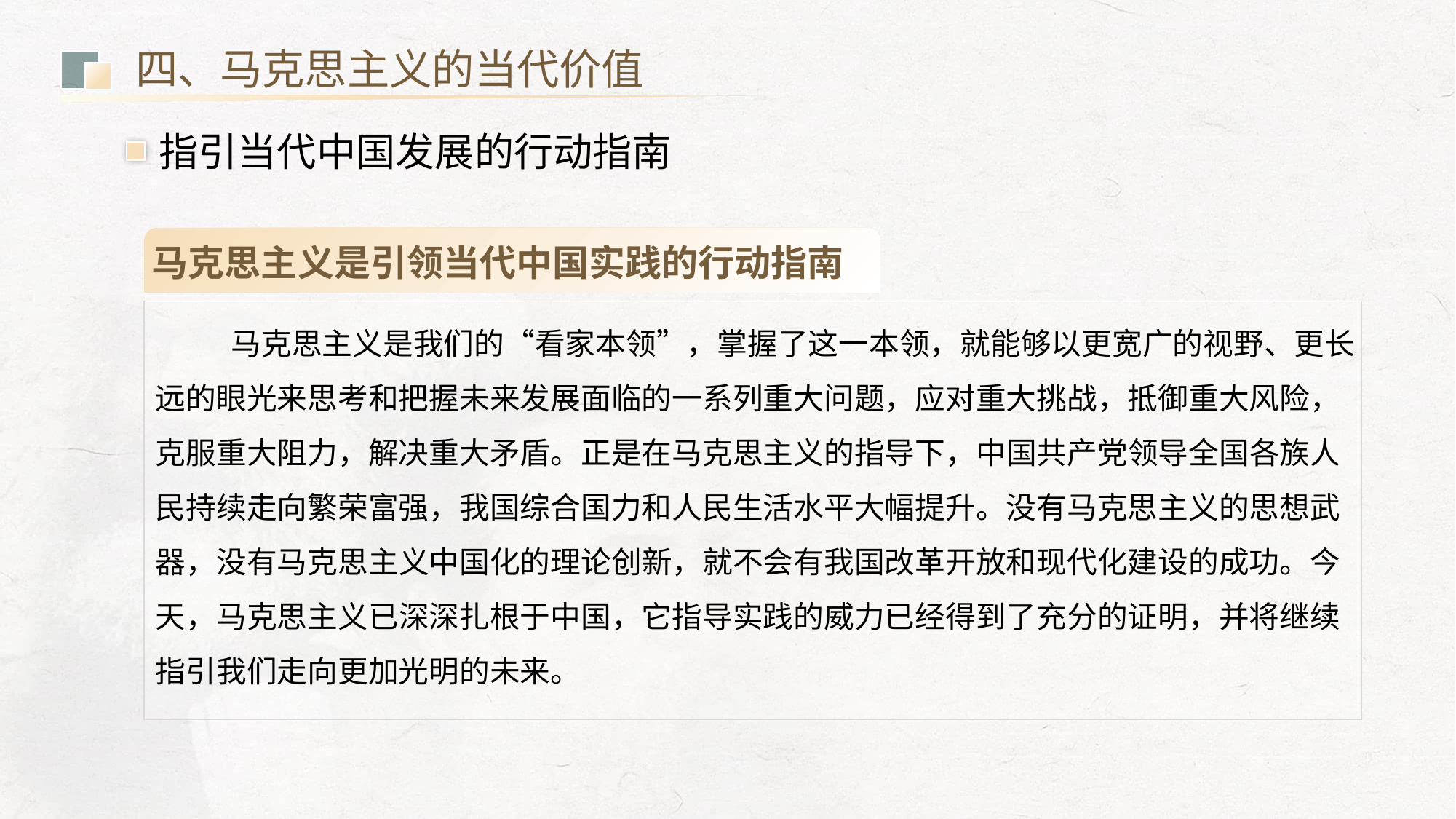

四、马克思主义的当代价值

指引当代中国发展的行动指南

马克思主义是引领当代中国实践的行动指南

马克思主义是我们的“看家本领”，掌握了这一本领，就能够以更宽广的视野、更长远的眼光来思考和把握未来发展面临的一系列重大问题，应对重大挑战，抵御重大风险，克服重大阻力，解决重大矛盾。正是在马克思主义的指导下，中国共产党领导全国各族人民持续走向繁荣富强，我国综合国力和人民生活水平大幅提升。没有马克思主义的思想武器，没有马克思主义中国化的理论创新，就不会有我国改革开放和现代化建设的成功。今天，马克思主义已深深扎根于中国，它指导实践的威力已经得到了充分的证明，并将继续指引我们走向更加光明的未来。